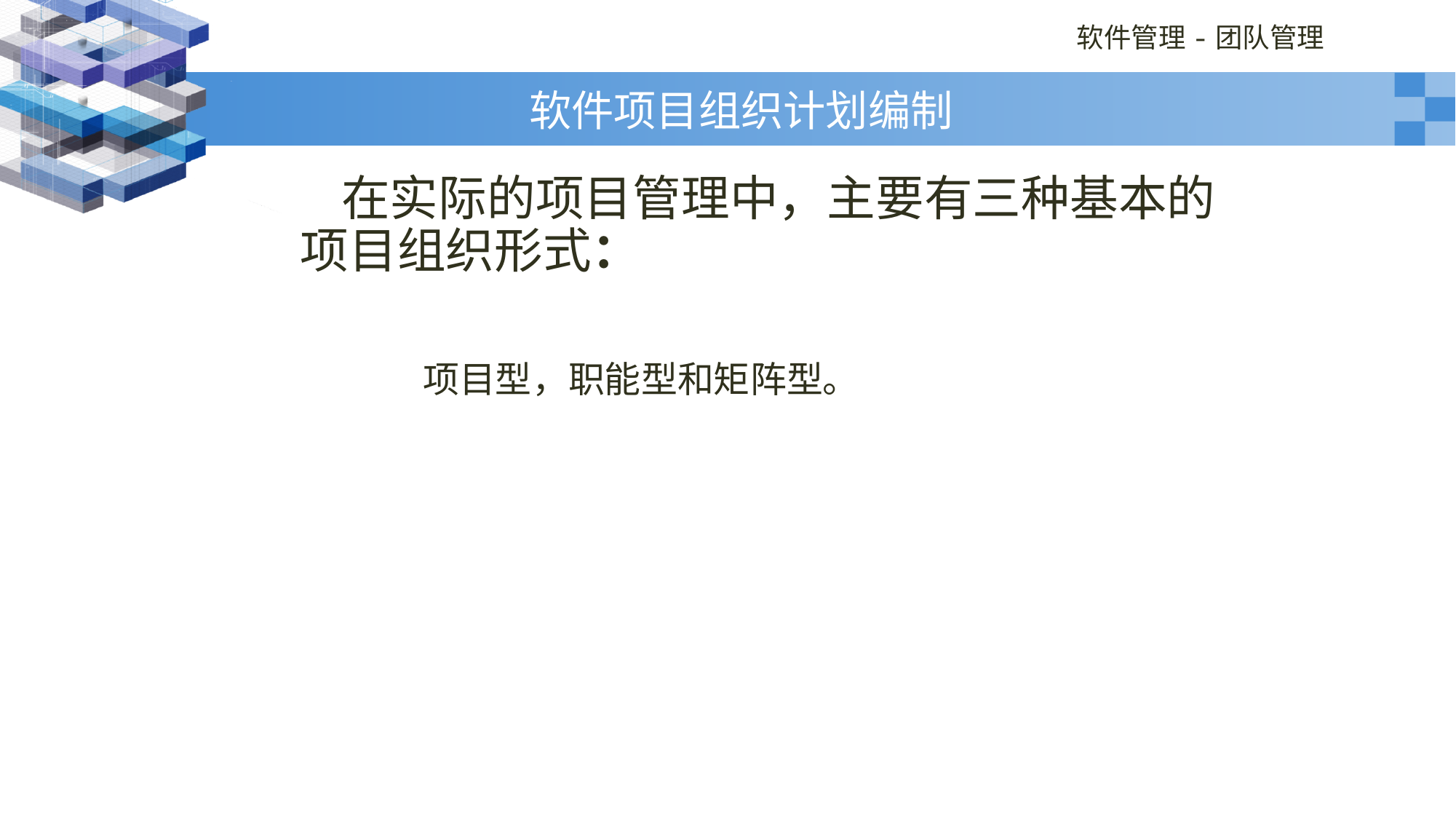

# 软件项目组织计划编制
       在实际的项目管理中，主要有三种基本的项目组织形式：

          项目型，职能型和矩阵型。